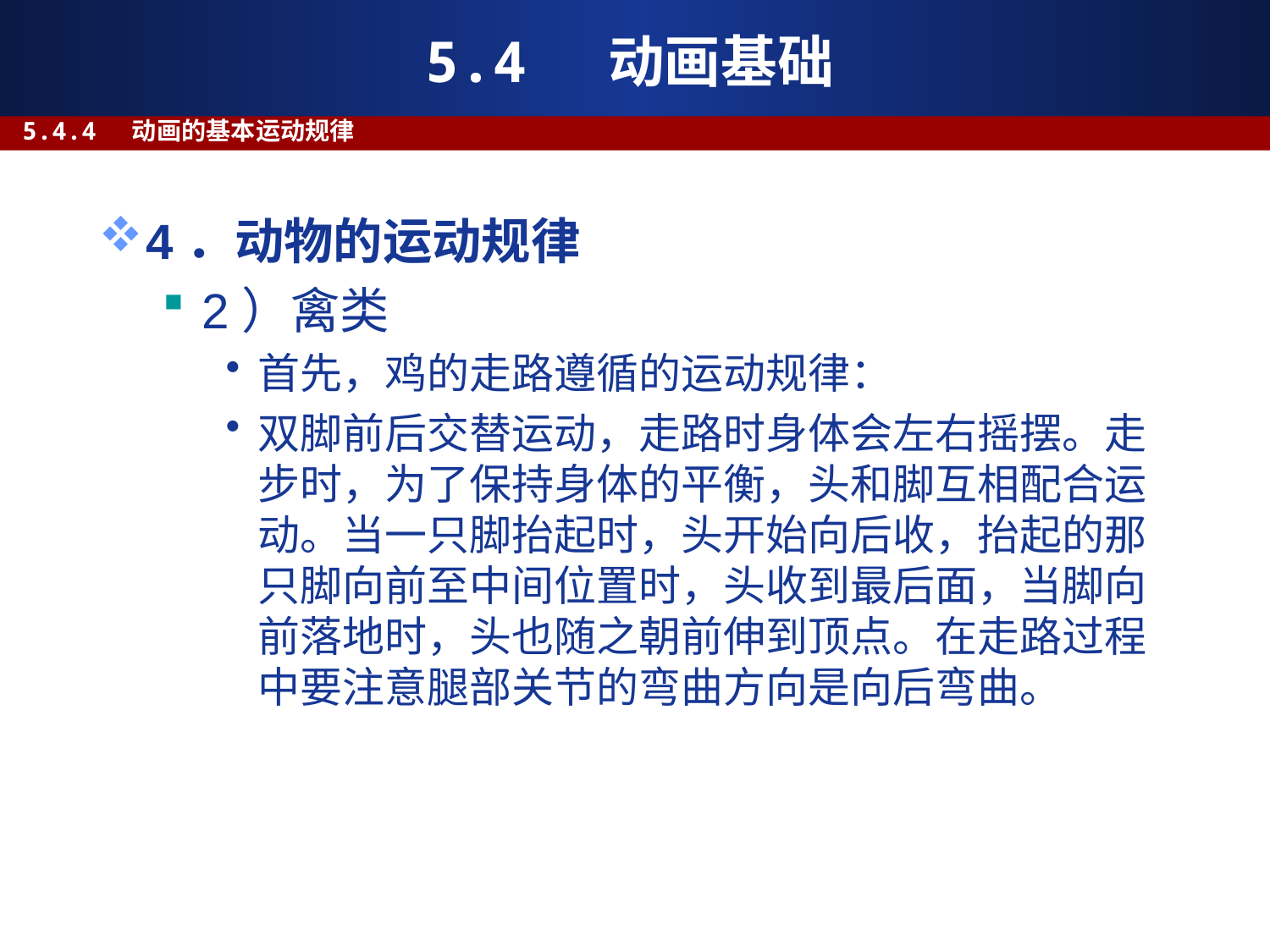

# 5.4  动画基础
5.4.4  动画的基本运动规律
4．动物的运动规律
2）禽类
首先，鸡的走路遵循的运动规律：
双脚前后交替运动，走路时身体会左右摇摆。走步时，为了保持身体的平衡，头和脚互相配合运动。当一只脚抬起时，头开始向后收，抬起的那只脚向前至中间位置时，头收到最后面，当脚向前落地时，头也随之朝前伸到顶点。在走路过程中要注意腿部关节的弯曲方向是向后弯曲。